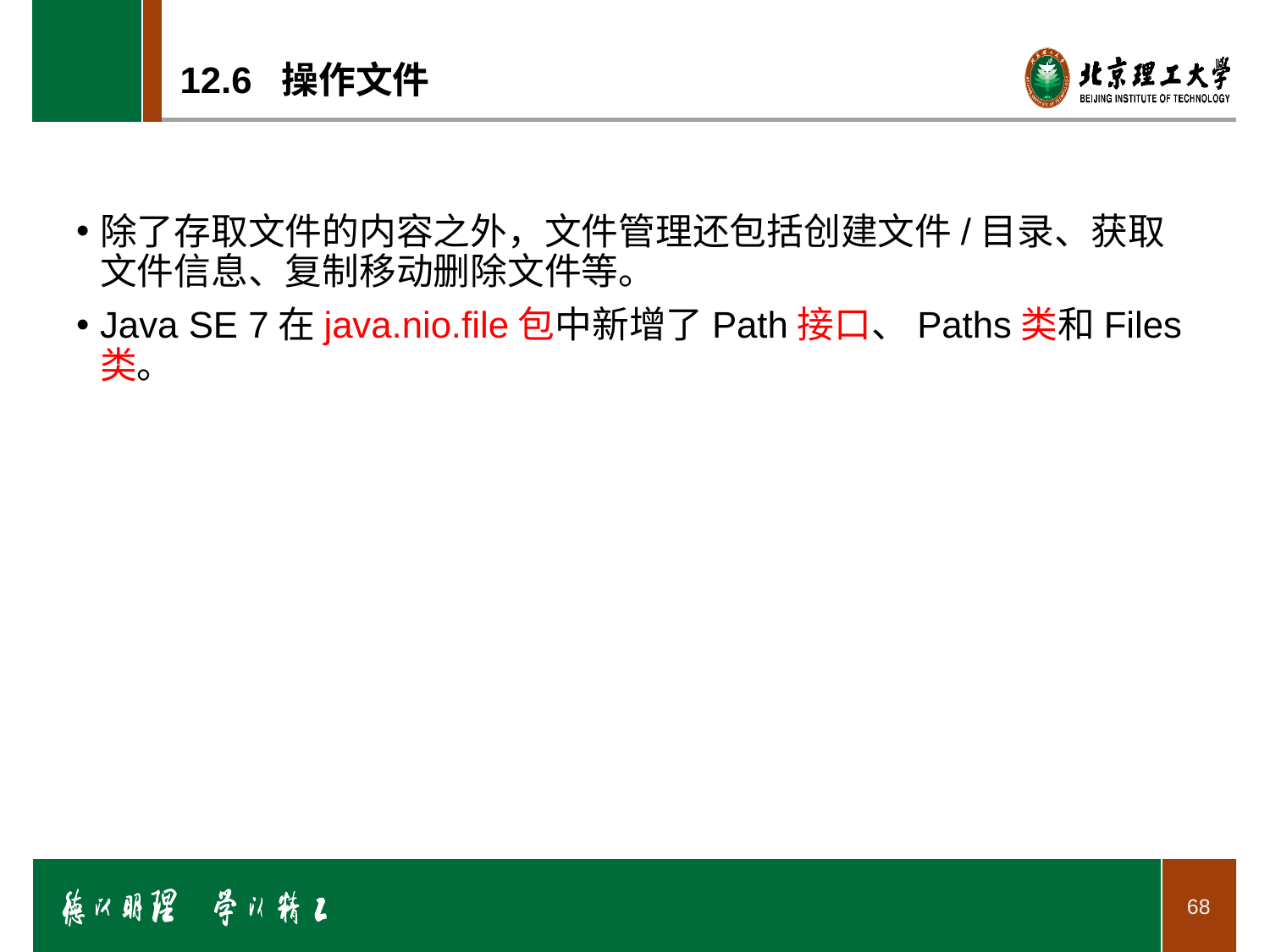

# 12.6  操作文件
除了存取文件的内容之外，文件管理还包括创建文件/目录、获取文件信息、复制移动删除文件等。
Java SE 7在java.nio.file包中新增了Path接口、Paths类和Files类。